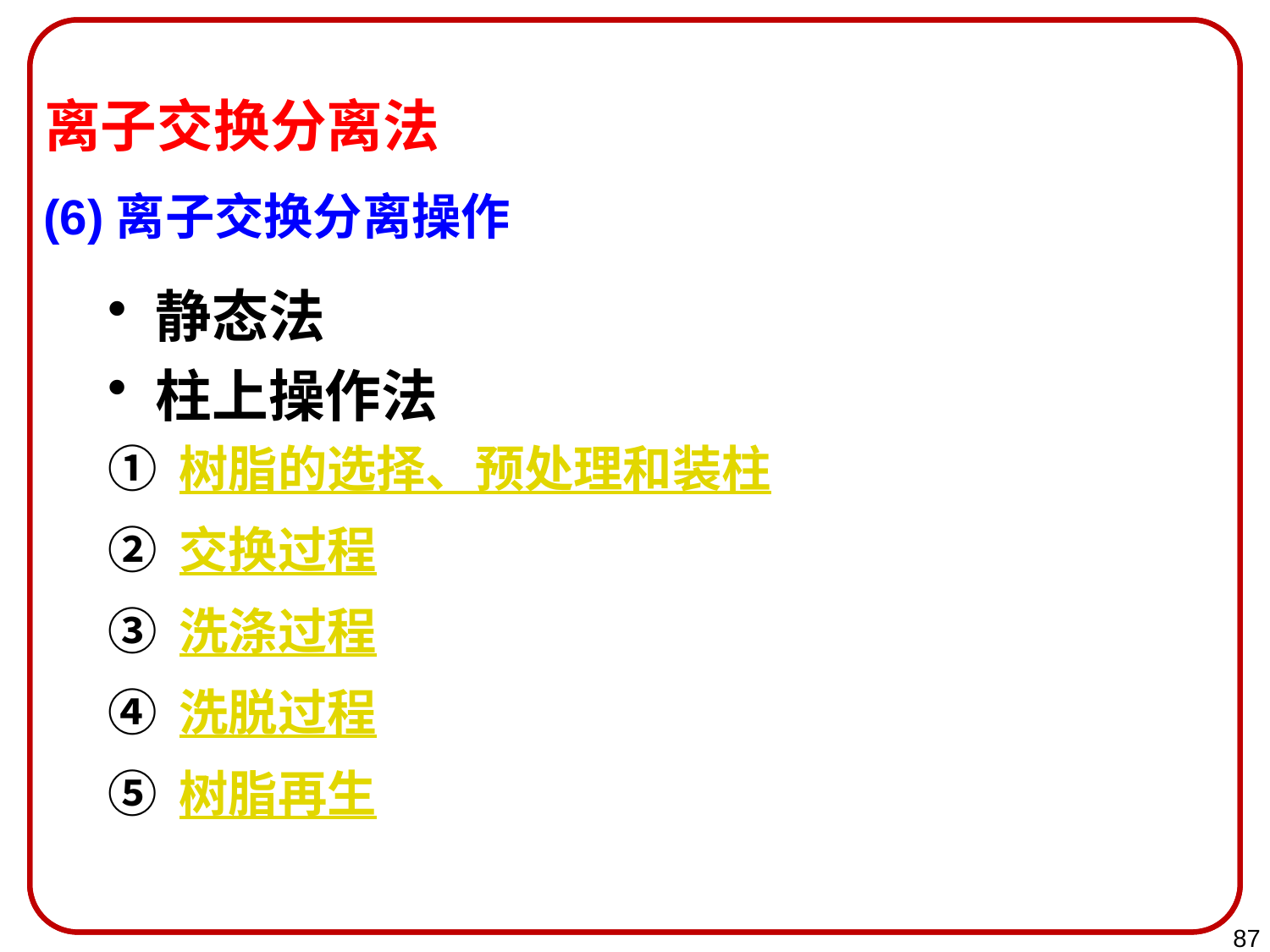

离子交换分离法
(6)离子交换分离操作
静态法
柱上操作法
树脂的选择、预处理和装柱
交换过程
洗涤过程
洗脱过程
树脂再生
87